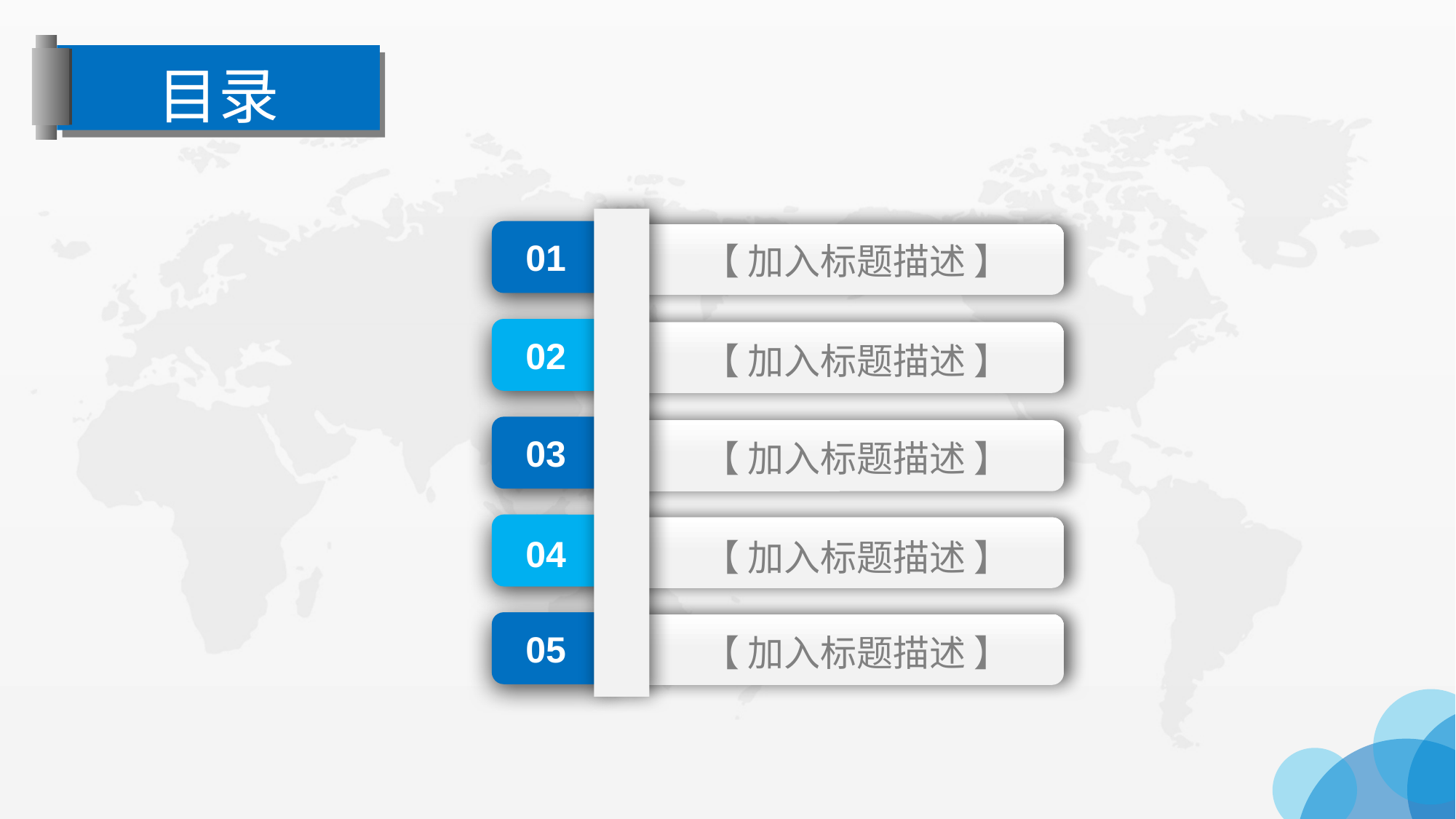

目录

【 加入标题描述 】
01

【 加入标题描述 】
02

【 加入标题描述 】
03

【 加入标题描述 】
04

【 加入标题描述 】
05